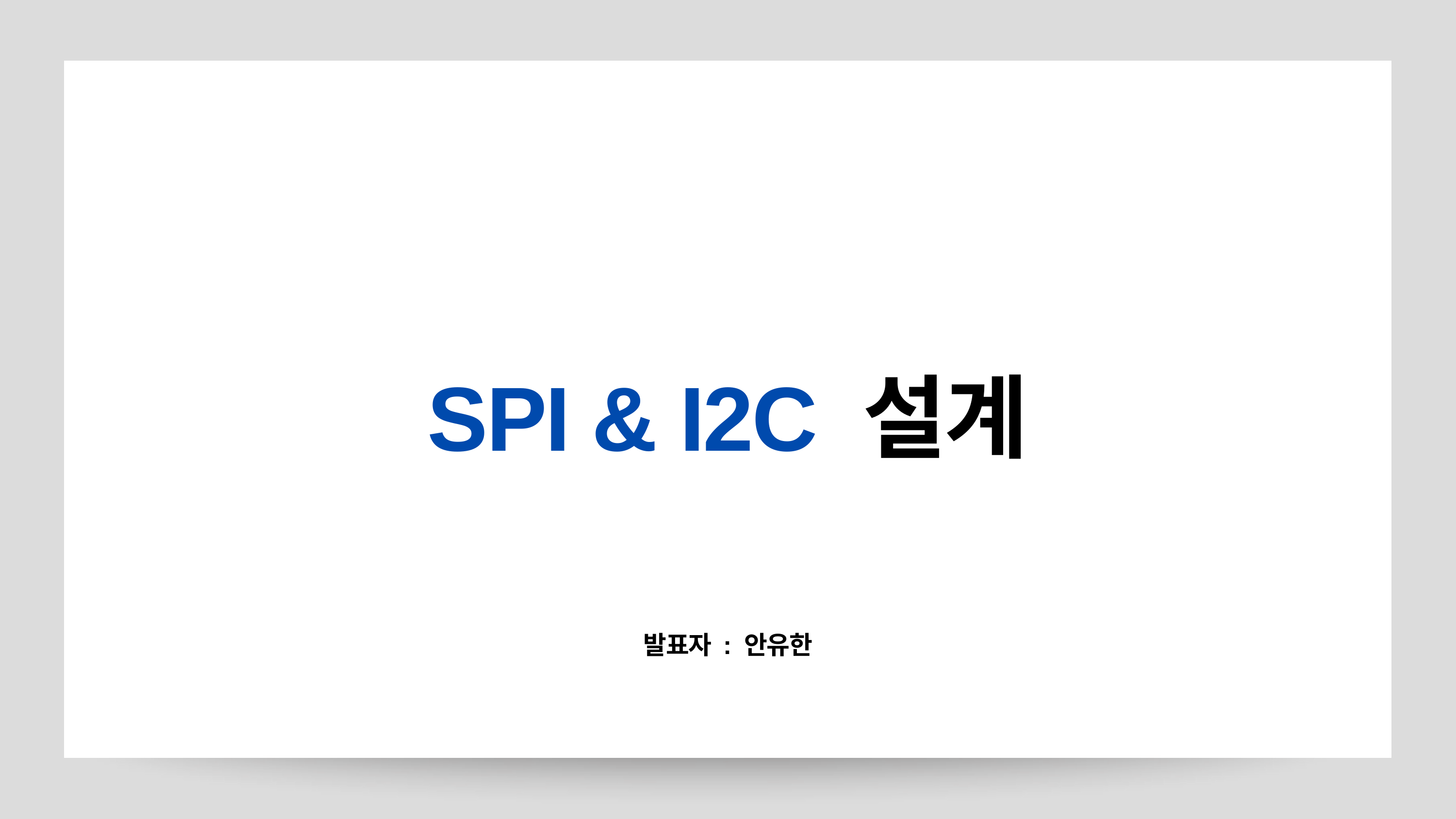

SPI & I2C 설계
발표자 : 안유한